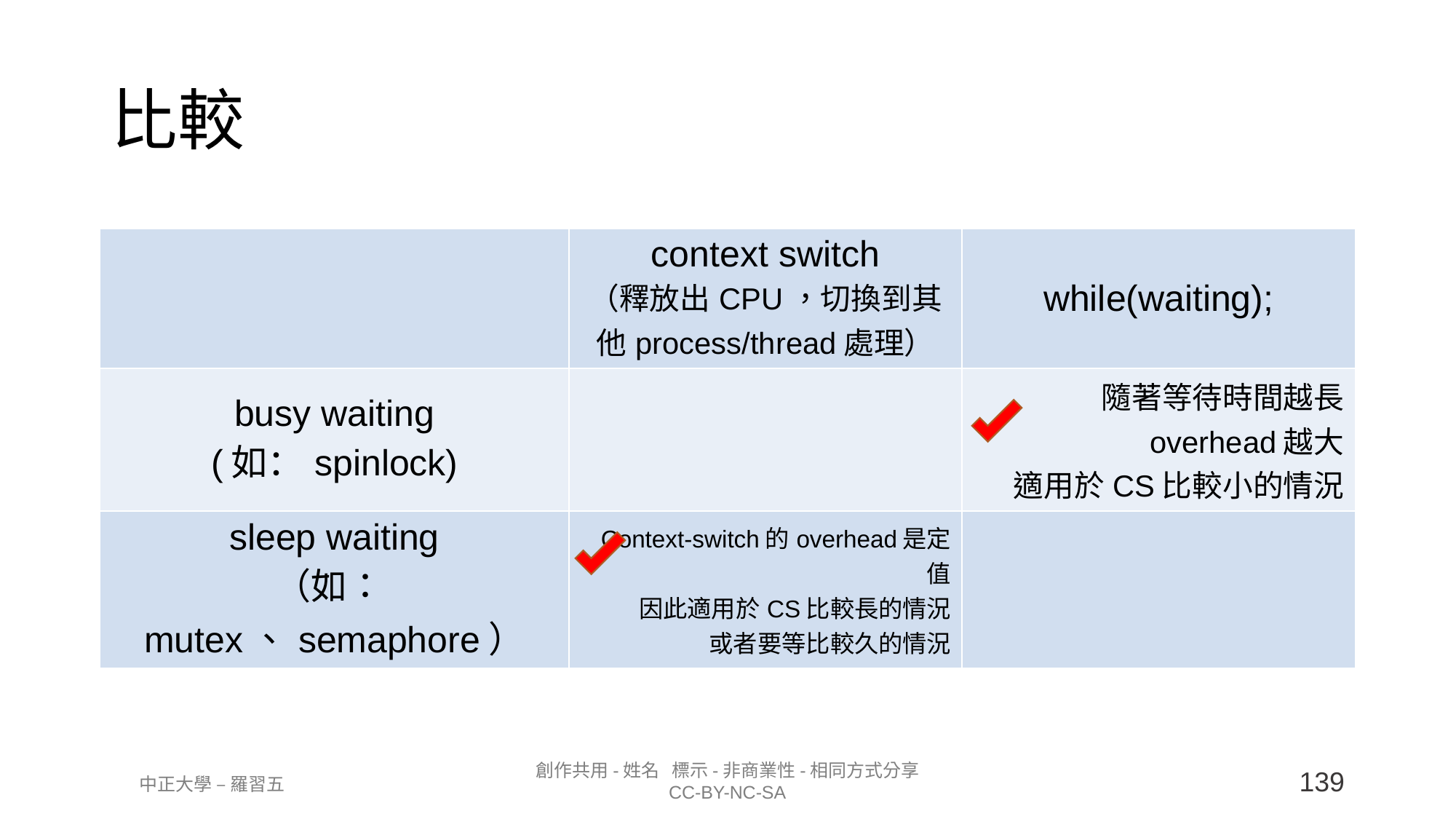

# 比較
|  | context switch （釋放出CPU，切換到其他process/thread處理） | while(waiting); |
| --- | --- | --- |
| busy waiting (如：spinlock) |  | 隨著等待時間越長 overhead越大 適用於CS比較小的情況 |
| sleep waiting （如：mutex、semaphore） | Context-switch的overhead是定值 因此適用於CS比較長的情況 或者要等比較久的情況 |  |